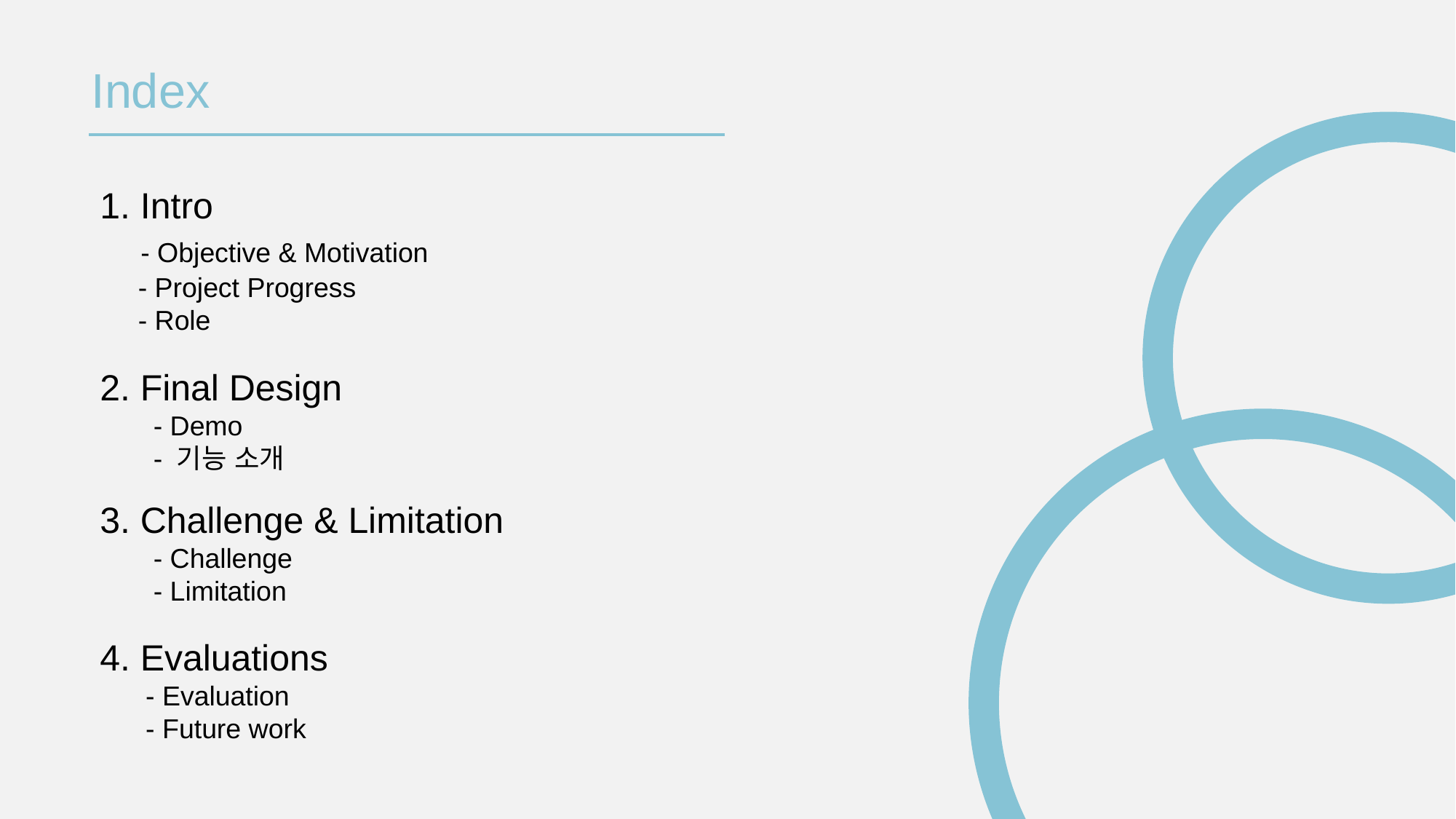

Index

1. Intro
    - Objective & Motivation
     - Project Progress
     - Role
2. Final Design
       - Demo
       - 기능 소개

3. Challenge & Limitation
       - Challenge
       - Limitation
4. Evaluations
      - Evaluation
      - Future work